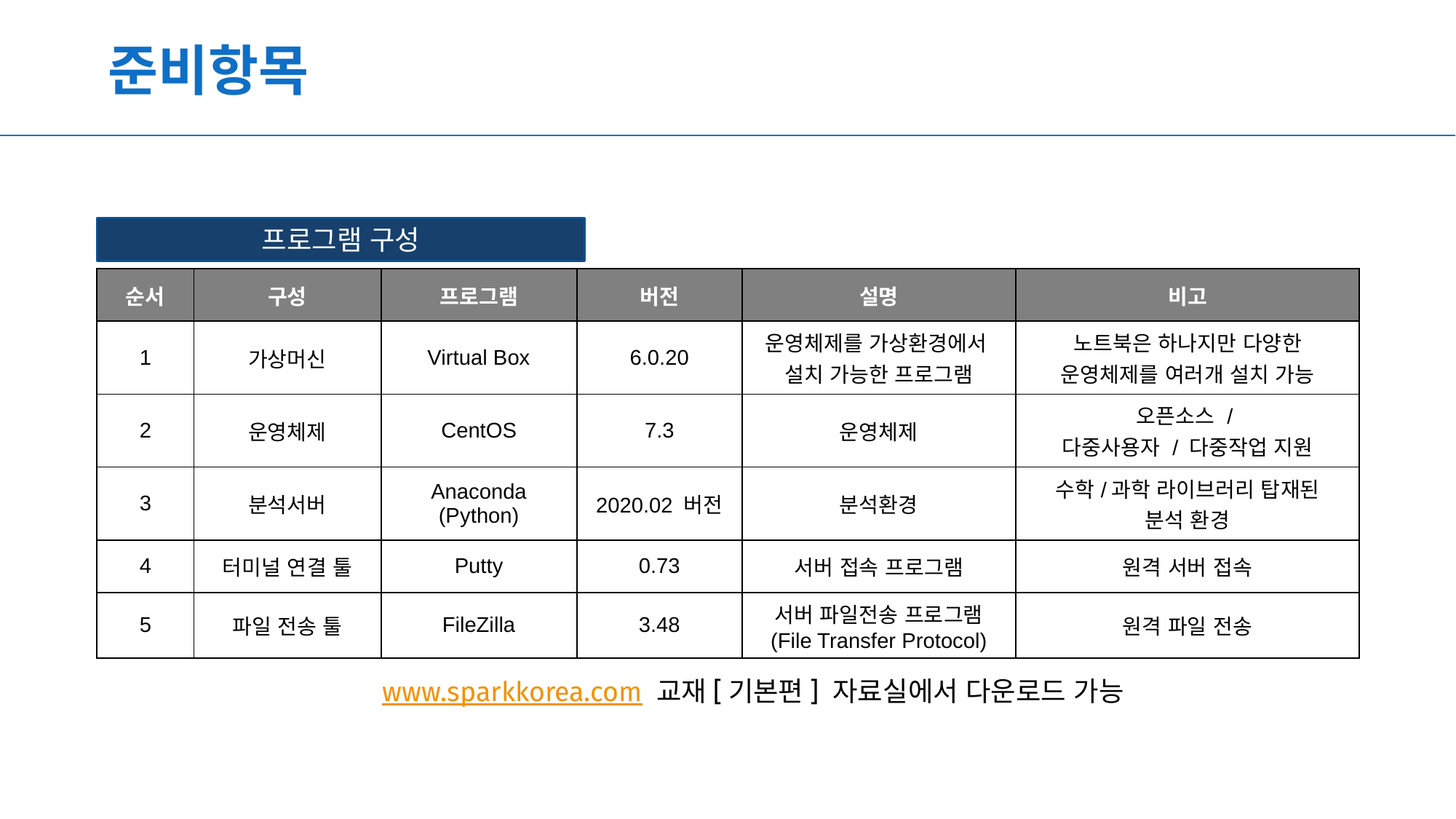

# 준비항목
프로그램 구성
| 순서 | 구성 | 프로그램 | 버전 | 설명 | 비고 |
| --- | --- | --- | --- | --- | --- |
| 1 | 가상머신 | Virtual Box | 6.0.20 | 운영체제를 가상환경에서 설치 가능한 프로그램 | 노트북은 하나지만 다양한 운영체제를 여러개 설치 가능 |
| 2 | 운영체제 | CentOS | 7.3 | 운영체제 | 오픈소스 / 다중사용자 / 다중작업 지원 |
| 3 | 분석서버 | Anaconda (Python) | 2020.02 버전 | 분석환경 | 수학/과학 라이브러리 탑재된 분석 환경 |
| 4 | 터미널 연결 툴 | Putty | 0.73 | 서버 접속 프로그램 | 원격 서버 접속 |
| 5 | 파일 전송 툴 | FileZilla | 3.48 | 서버 파일전송 프로그램 (File Transfer Protocol) | 원격 파일 전송 |
www.sparkkorea.com 교재[기본편] 자료실에서 다운로드 가능